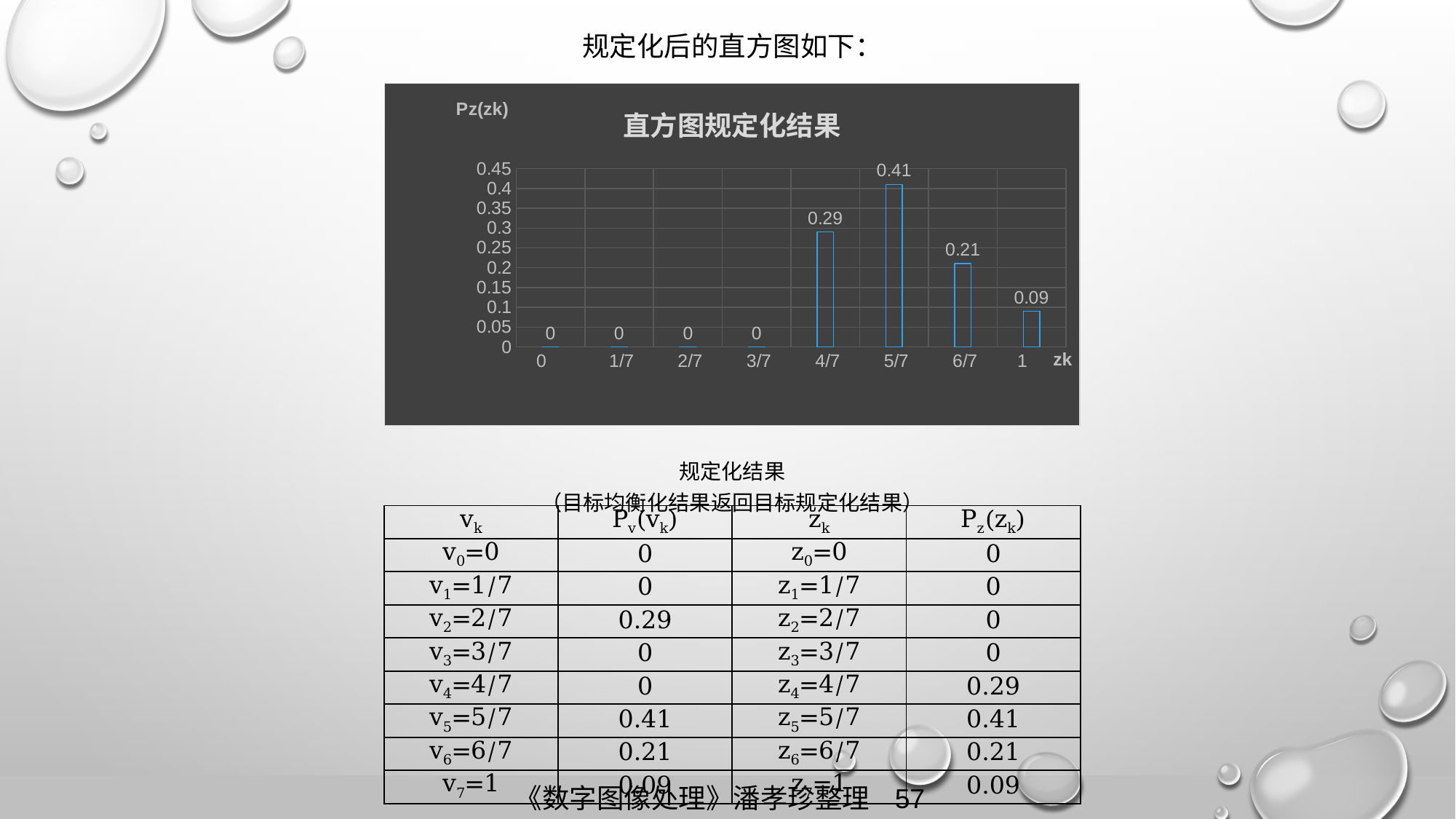

规定化后的直方图如下：

### Chart: 直方图规定化结果

| Category | 系列 1 |
|---|---|
| 0 | 0.0 |
| 0.14285714285714285 | 0.0 |
| 0.2857142857142857 | 0.0 |
| 0.42857142857142899 | 0.0 |
| 0.57142857142857195 | 0.29 |
| 0.71428571428571397 | 0.41 |
| 0.85714285714285698 | 0.21 |
| 1 | 0.09 |
| 规定化结果 （目标均衡化结果返回目标规定化结果） |  |  |  |
| --- | --- | --- | --- |
| vk | Pv(vk) | zk | Pz(zk) |
| v0=0 | 0 | z0=0 | 0 |
| v1=1/7 | 0 | z1=1/7 | 0 |
| v2=2/7 | 0.29 | z2=2/7 | 0 |
| v3=3/7 | 0 | z3=3/7 | 0 |
| v4=4/7 | 0 | z4=4/7 | 0.29 |
| v5=5/7 | 0.41 | z5=5/7 | 0.41 |
| v6=6/7 | 0.21 | z6=6/7 | 0.21 |
| v7=1 | 0.09 | z7=1 | 0.09 |